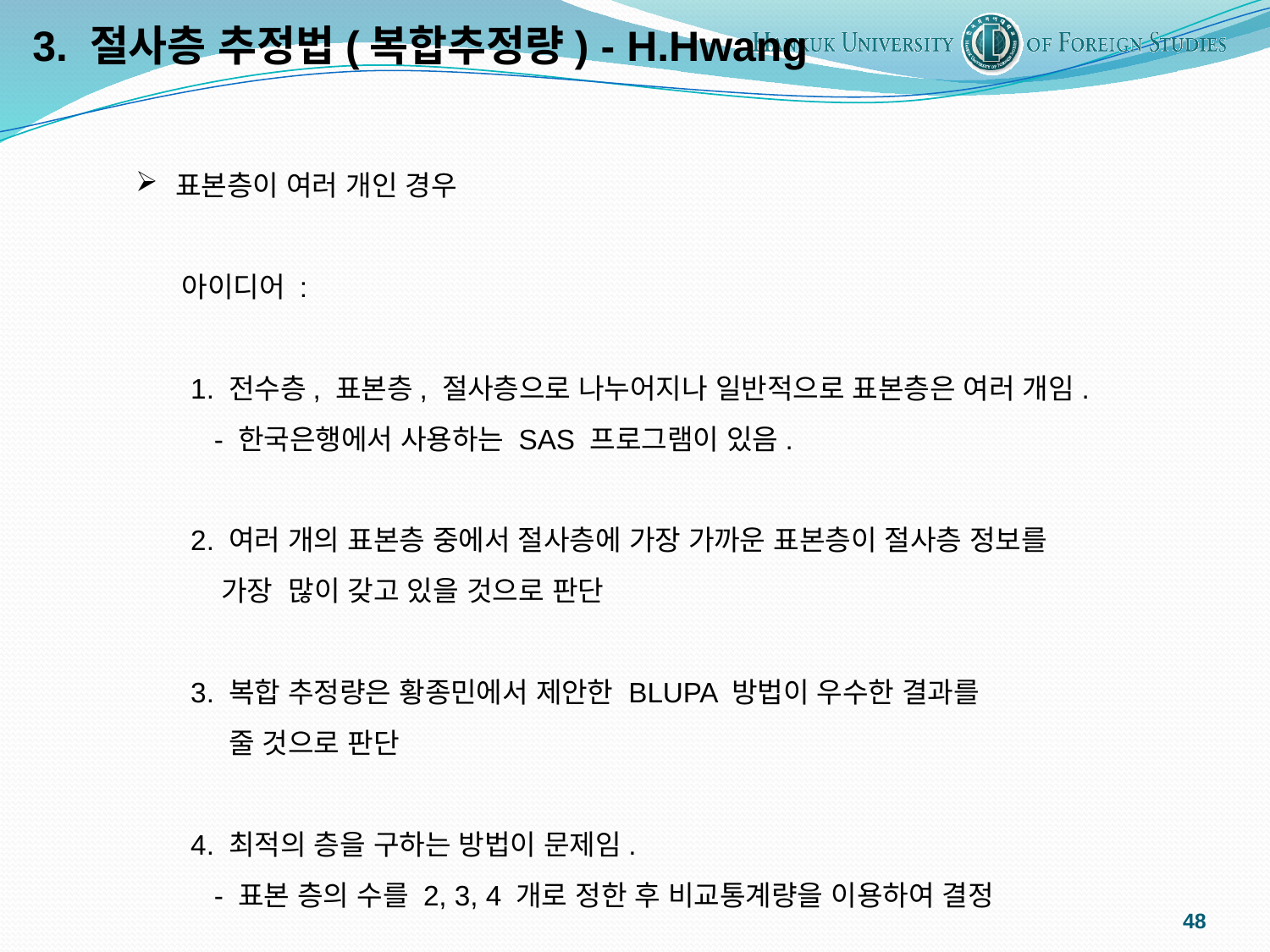

3. 절사층 추정법(복합추정량) - H.Hwang
표본층이 여러 개인 경우

     아이디어 :

       1. 전수층, 표본층, 절사층으로 나누어지나 일반적으로 표본층은 여러 개임.
          - 한국은행에서 사용하는 SAS 프로그램이 있음.

       2. 여러 개의 표본층 중에서 절사층에 가장 가까운 표본층이 절사층 정보를
          가장  많이 갖고 있을 것으로 판단

       3. 복합 추정량은 황종민에서 제안한 BLUPA 방법이 우수한 결과를
           줄 것으로 판단

       4. 최적의 층을 구하는 방법이 문제임.
          - 표본 층의 수를 2, 3, 4 개로 정한 후 비교통계량을 이용하여 결정
48